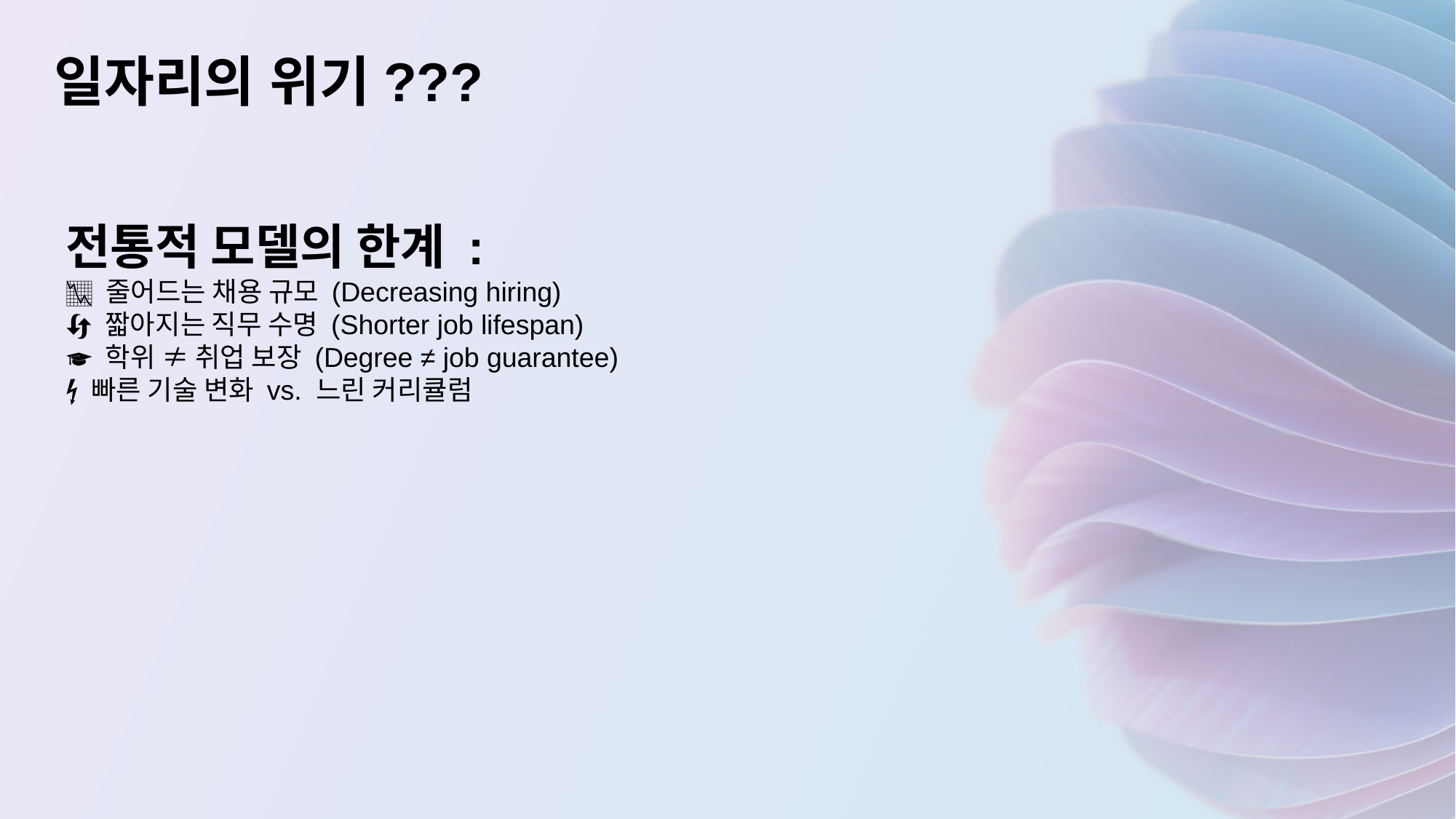

일자리의 위기???
전통적 모델의 한계 :
📉 줄어드는 채용 규모 (Decreasing hiring)
🔄 짧아지는 직무 수명 (Shorter job lifespan)
🎓 학위 ≠ 취업 보장 (Degree ≠ job guarantee)
⚡ 빠른 기술 변화 vs. 느린 커리큘럼